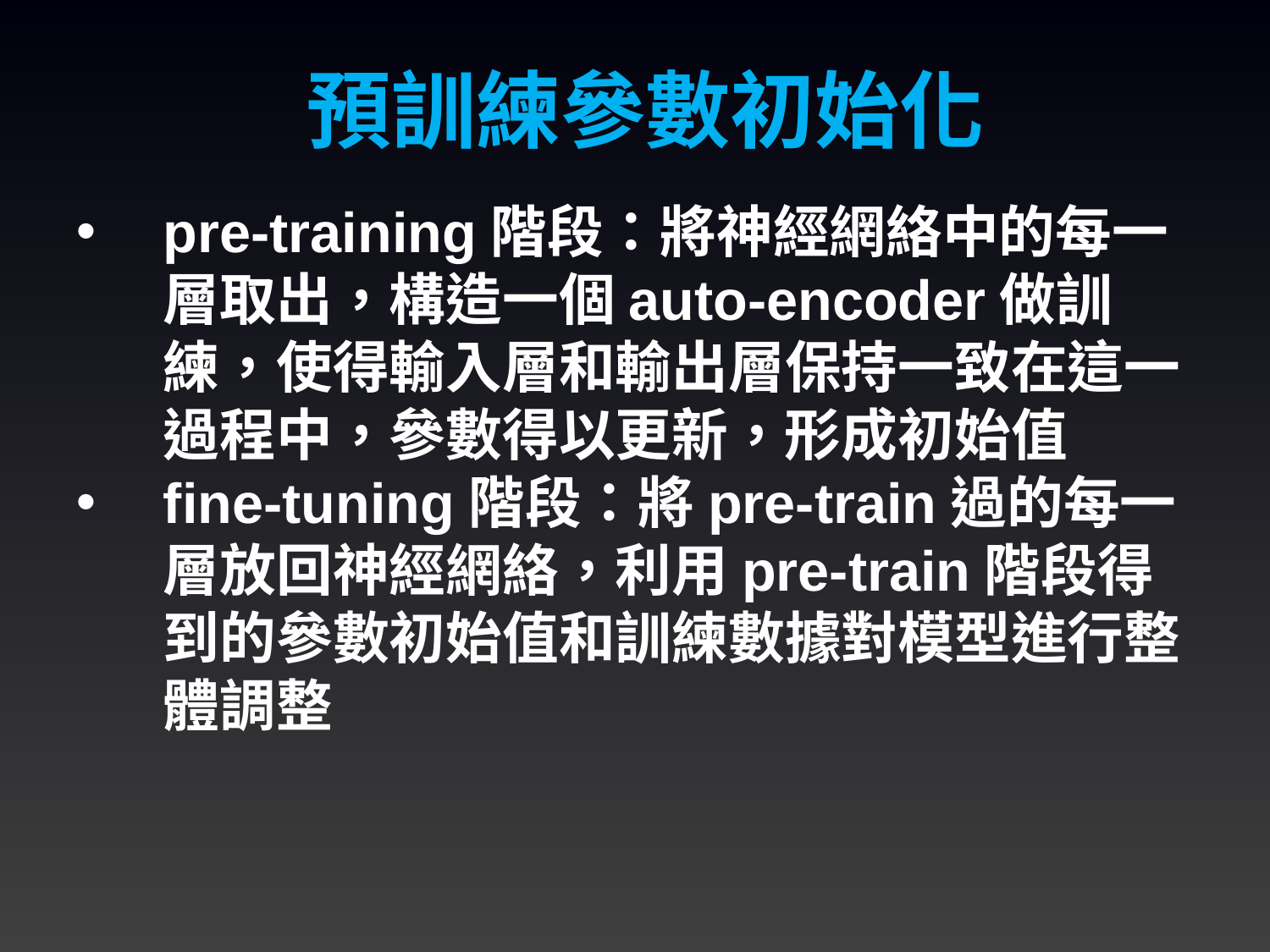

預訓練參數初始化
pre-training階段：將神經網絡中的每一層取出，構造一個auto-encoder做訓練，使得輸入層和輸出層保持一致在這一過程中，參數得以更新，形成初始值
fine-tuning階段：將pre-train過的每一層放回神經網絡，利用pre-train階段得到的參數初始值和訓練數據對模型進行整體調整